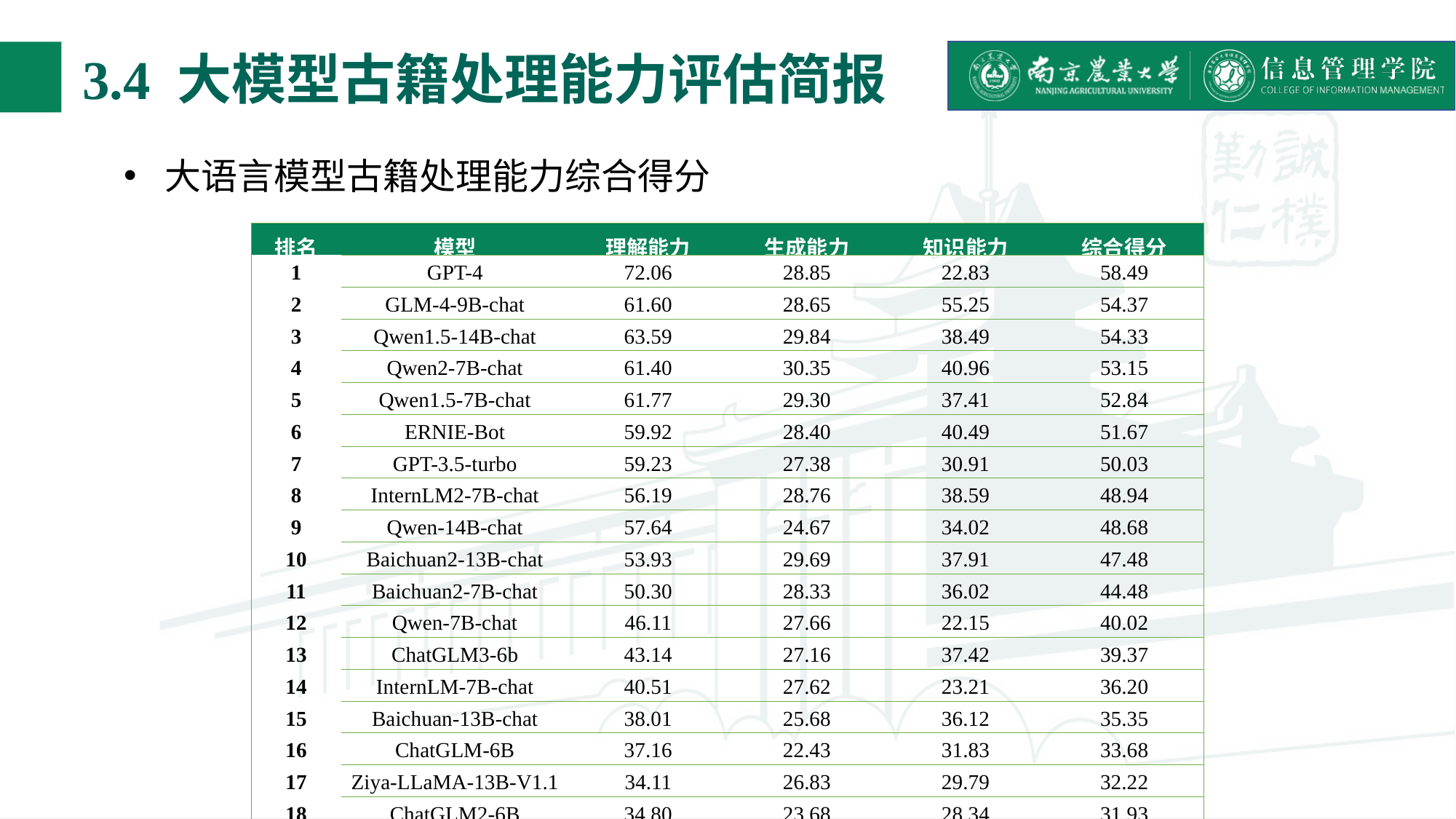

# 3.4 大模型古籍处理能力评估简报
大语言模型古籍处理能力综合得分
| 排名 | 模型 | 理解能力 | 生成能力 | 知识能力 | 综合得分 |
| --- | --- | --- | --- | --- | --- |
| 1 | GPT-4 | 72.06 | 28.85 | 22.83 | 58.49 |
| 2 | GLM-4-9B-chat | 61.60 | 28.65 | 55.25 | 54.37 |
| 3 | Qwen1.5-14B-chat | 63.59 | 29.84 | 38.49 | 54.33 |
| 4 | Qwen2-7B-chat | 61.40 | 30.35 | 40.96 | 53.15 |
| 5 | Qwen1.5-7B-chat | 61.77 | 29.30 | 37.41 | 52.84 |
| 6 | ERNIE-Bot | 59.92 | 28.40 | 40.49 | 51.67 |
| 7 | GPT-3.5-turbo | 59.23 | 27.38 | 30.91 | 50.03 |
| 8 | InternLM2-7B-chat | 56.19 | 28.76 | 38.59 | 48.94 |
| 9 | Qwen-14B-chat | 57.64 | 24.67 | 34.02 | 48.68 |
| 10 | Baichuan2-13B-chat | 53.93 | 29.69 | 37.91 | 47.48 |
| 11 | Baichuan2-7B-chat | 50.30 | 28.33 | 36.02 | 44.48 |
| 12 | Qwen-7B-chat | 46.11 | 27.66 | 22.15 | 40.02 |
| 13 | ChatGLM3-6b | 43.14 | 27.16 | 37.42 | 39.37 |
| 14 | InternLM-7B-chat | 40.51 | 27.62 | 23.21 | 36.20 |
| 15 | Baichuan-13B-chat | 38.01 | 25.68 | 36.12 | 35.35 |
| 16 | ChatGLM-6B | 37.16 | 22.43 | 31.83 | 33.68 |
| 17 | Ziya-LLaMA-13B-V1.1 | 34.11 | 26.83 | 29.79 | 32.22 |
| 18 | ChatGLM2-6B | 34.80 | 23.68 | 28.34 | 31.93 |